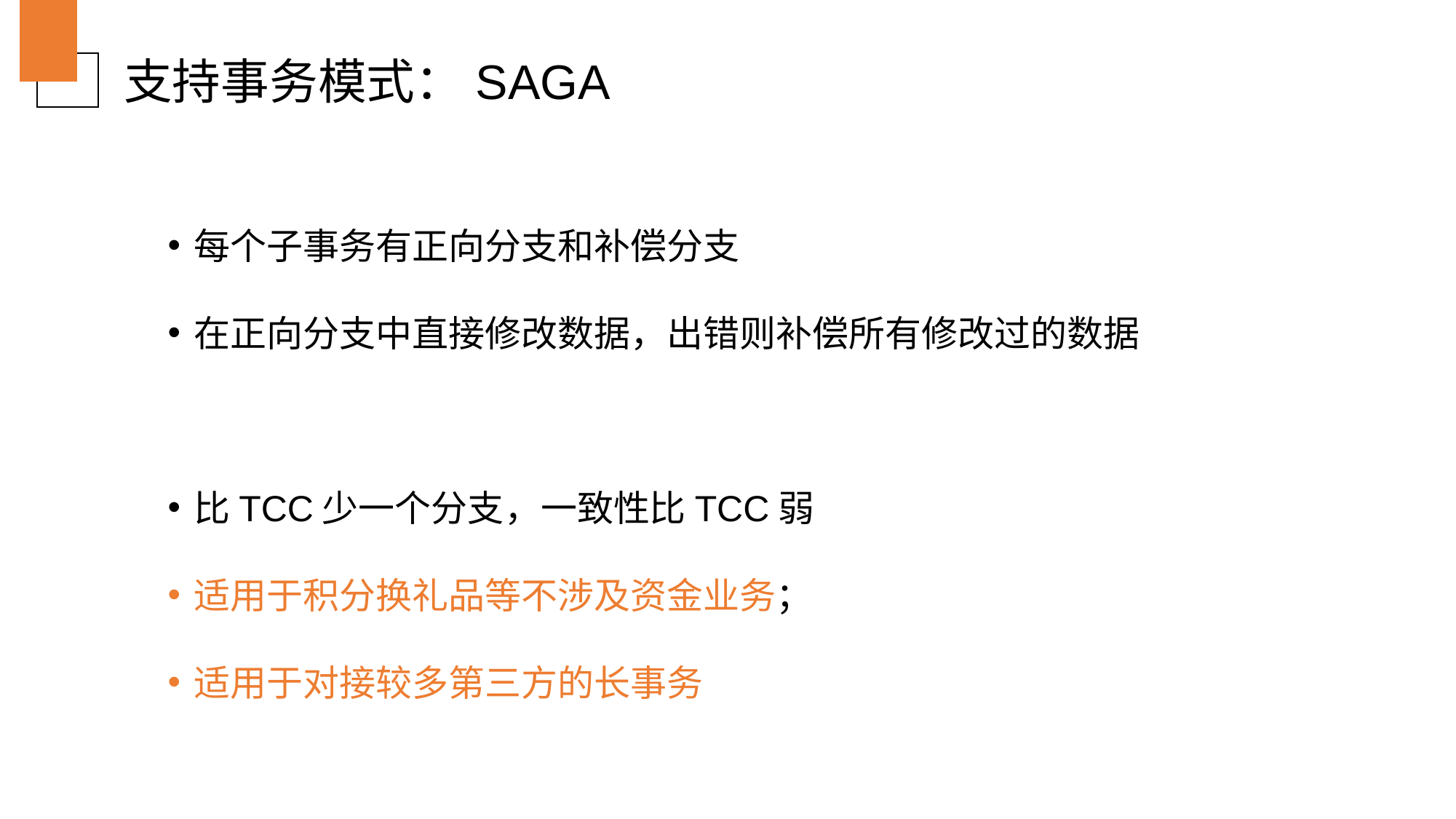

支持事务模式：SAGA

每个子事务有正向分支和补偿分支
在正向分支中直接修改数据，出错则补偿所有修改过的数据

比TCC少一个分支，一致性比TCC弱
适用于积分换礼品等不涉及资金业务；
适用于对接较多第三方的长事务